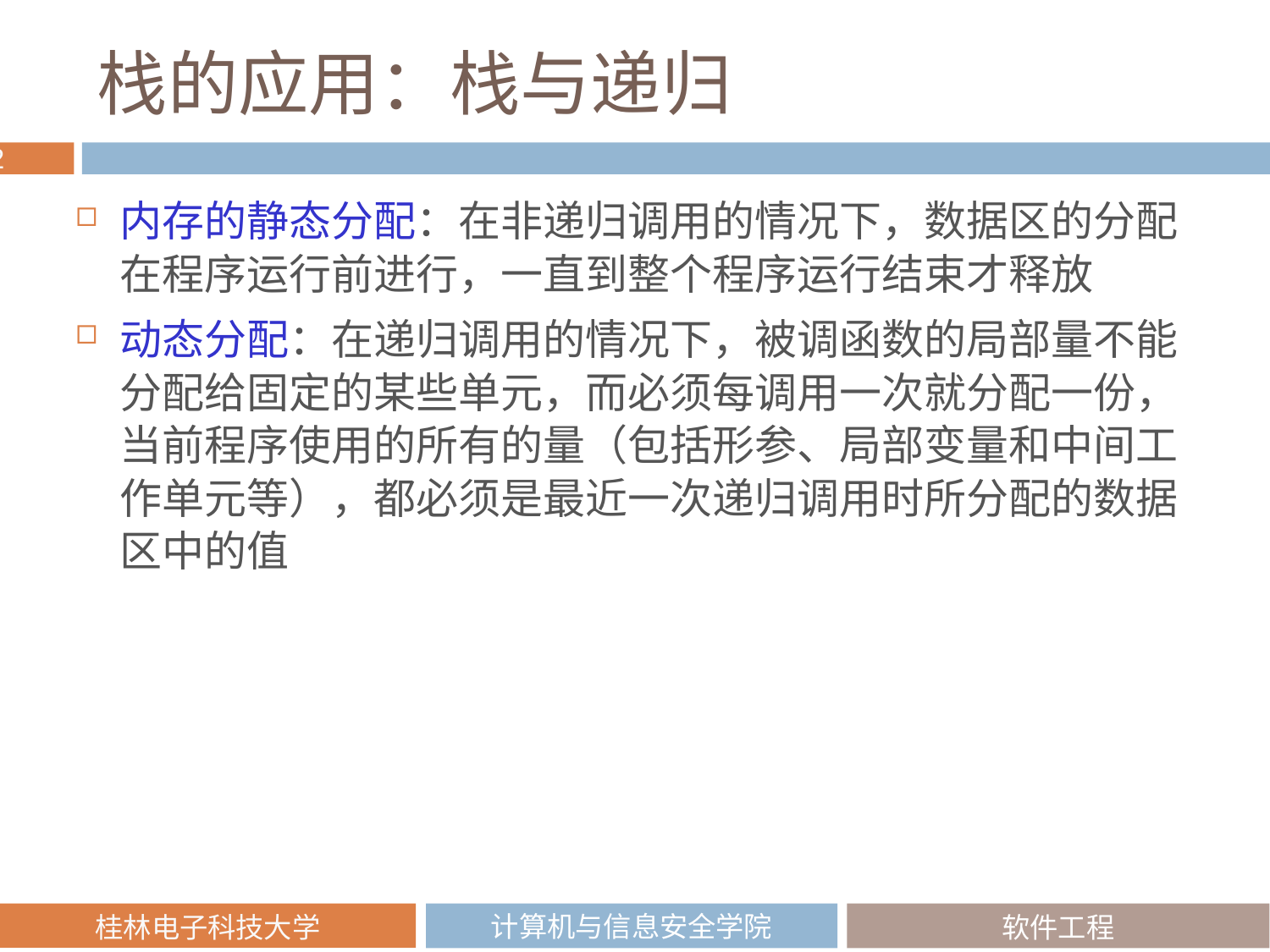

# 栈的应用：栈与递归
内存的静态分配：在非递归调用的情况下，数据区的分配在程序运行前进行，一直到整个程序运行结束才释放
动态分配：在递归调用的情况下，被调函数的局部量不能分配给固定的某些单元，而必须每调用一次就分配一份，当前程序使用的所有的量（包括形参、局部变量和中间工作单元等），都必须是最近一次递归调用时所分配的数据区中的值